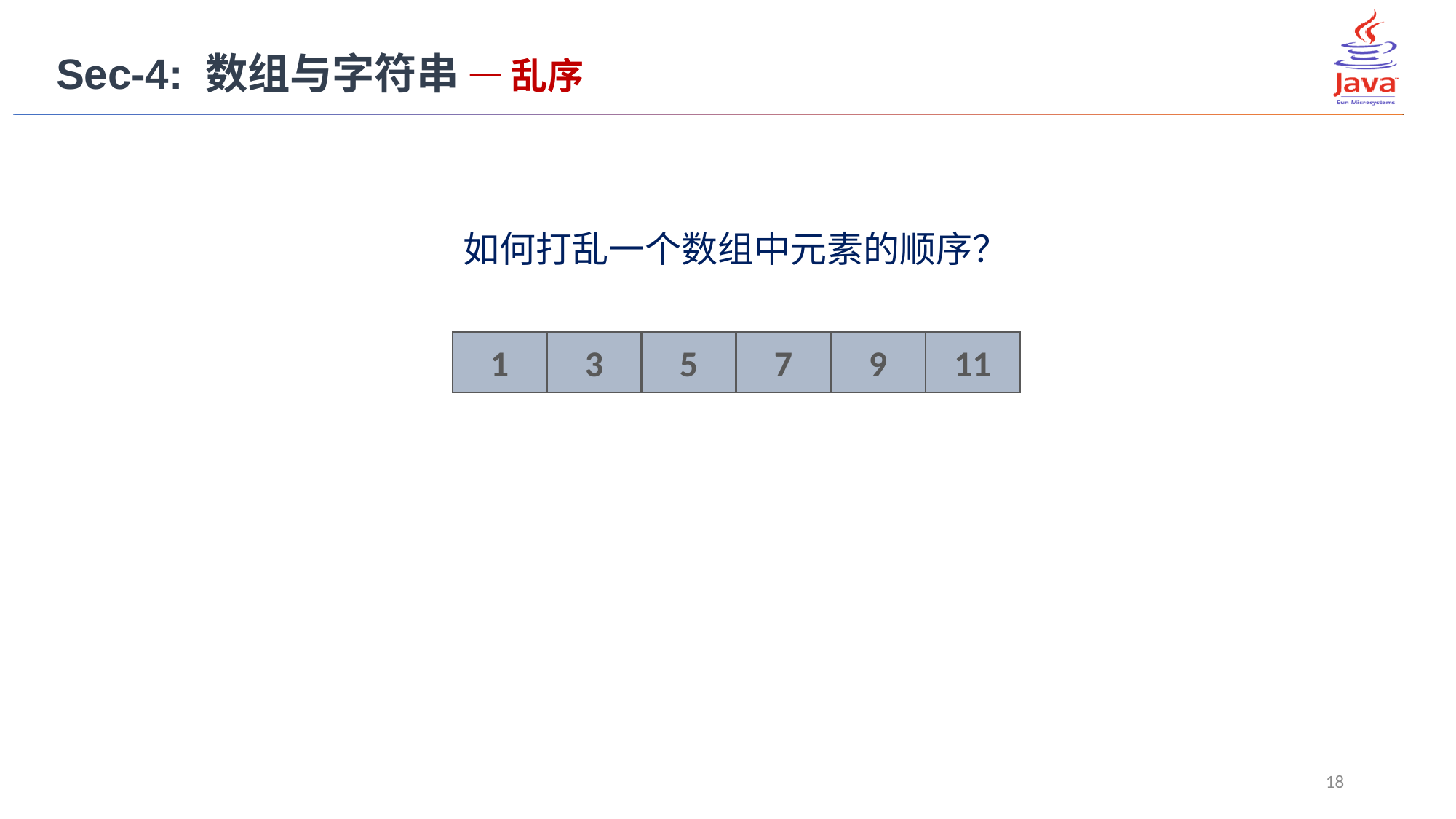

Sec-4: 数组与字符串 — 乱序
如何打乱一个数组中元素的顺序？
1
3
5
7
9
11
18